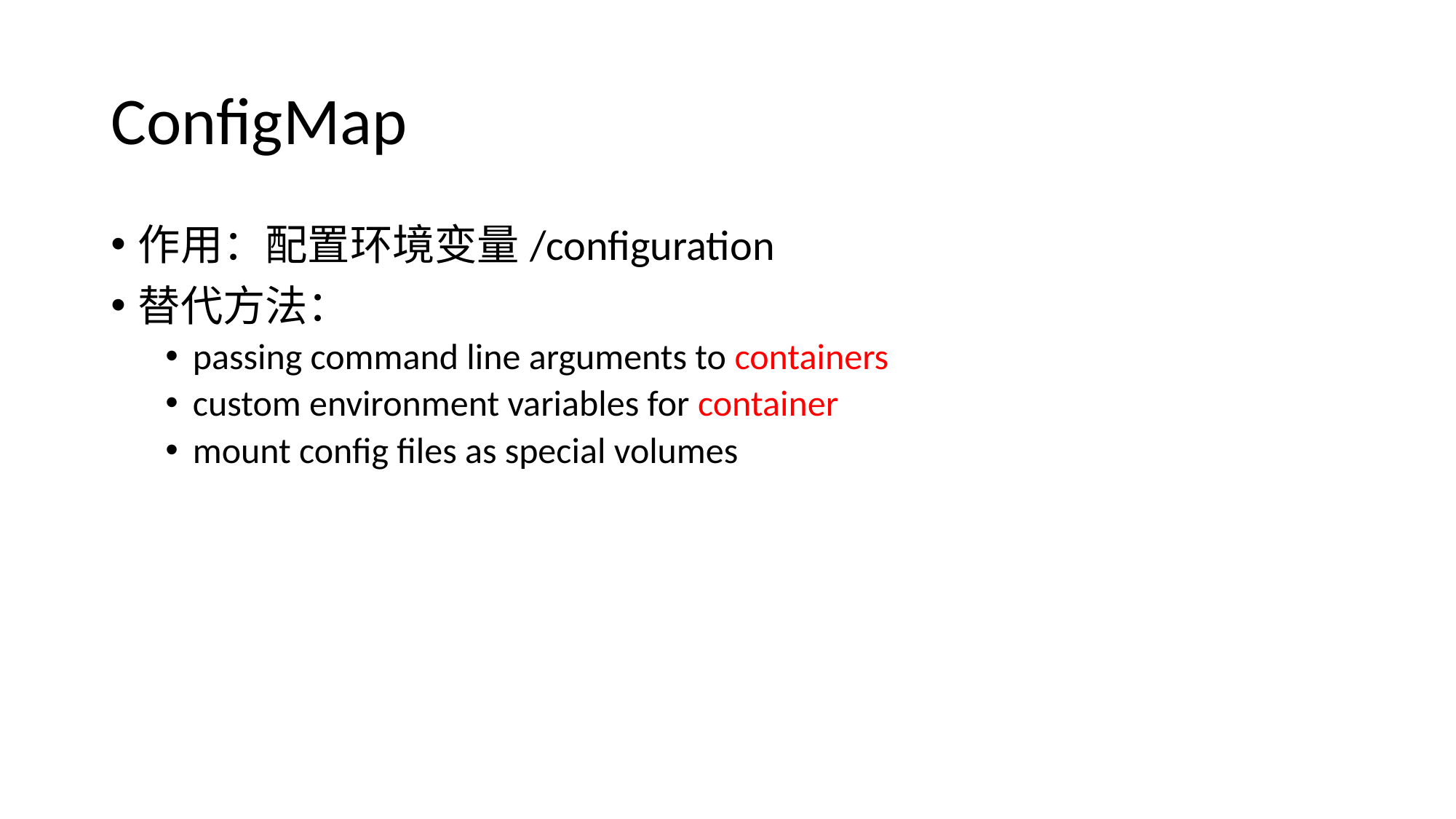

# ConfigMap
作用：配置环境变量/configuration
替代方法：
passing command line arguments to containers
custom environment variables for container
mount config files as special volumes